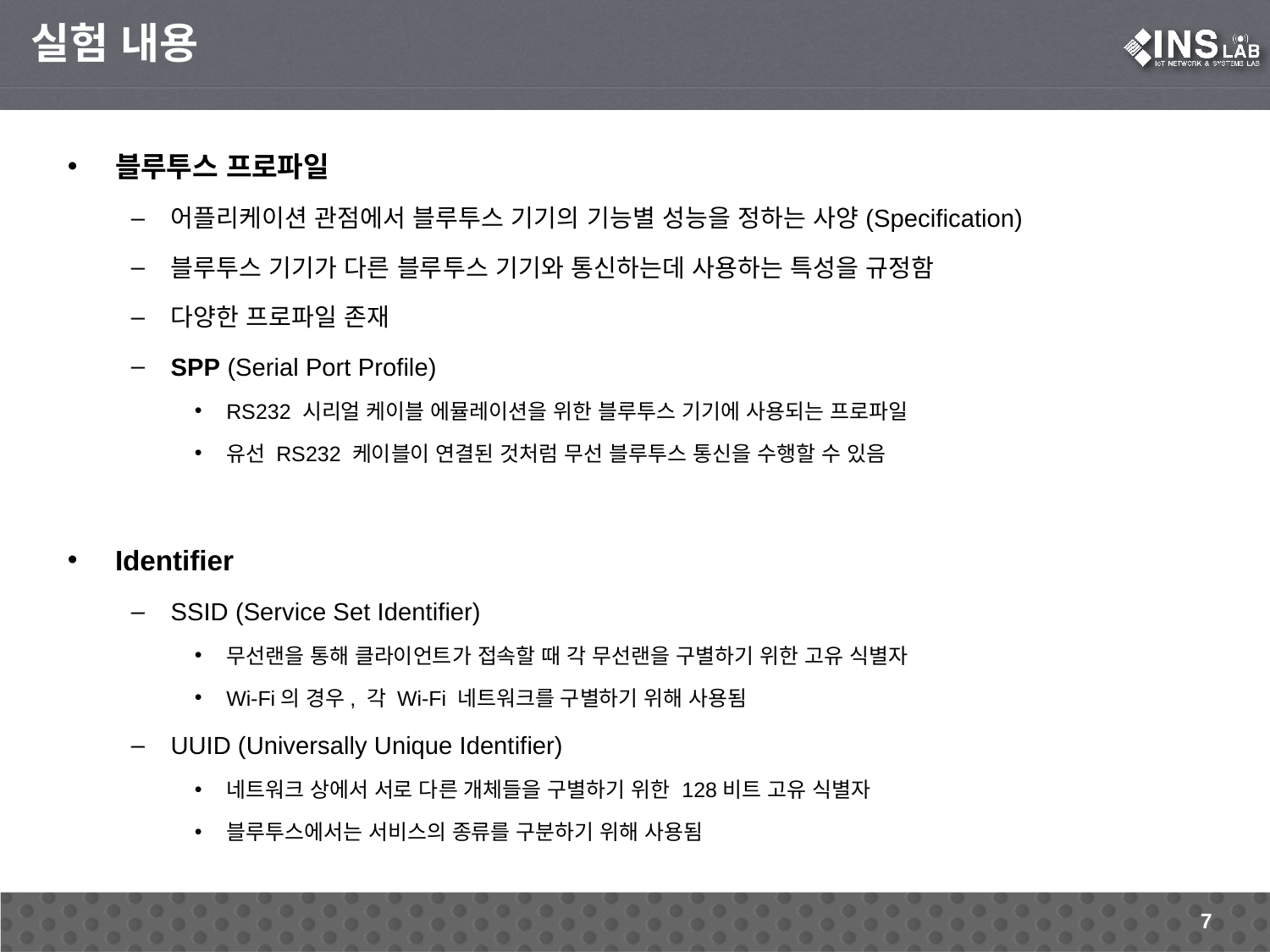

실험 내용

블루투스 프로파일
어플리케이션 관점에서 블루투스 기기의 기능별 성능을 정하는 사양(Specification)
블루투스 기기가 다른 블루투스 기기와 통신하는데 사용하는 특성을 규정함
다양한 프로파일 존재
SPP (Serial Port Profile)
RS232 시리얼 케이블 에뮬레이션을 위한 블루투스 기기에 사용되는 프로파일
유선 RS232 케이블이 연결된 것처럼 무선 블루투스 통신을 수행할 수 있음

Identifier
SSID (Service Set Identifier)
무선랜을 통해 클라이언트가 접속할 때 각 무선랜을 구별하기 위한 고유 식별자
Wi-Fi의 경우, 각 Wi-Fi 네트워크를 구별하기 위해 사용됨
UUID (Universally Unique Identifier)
네트워크 상에서 서로 다른 개체들을 구별하기 위한 128비트 고유 식별자
블루투스에서는 서비스의 종류를 구분하기 위해 사용됨
7